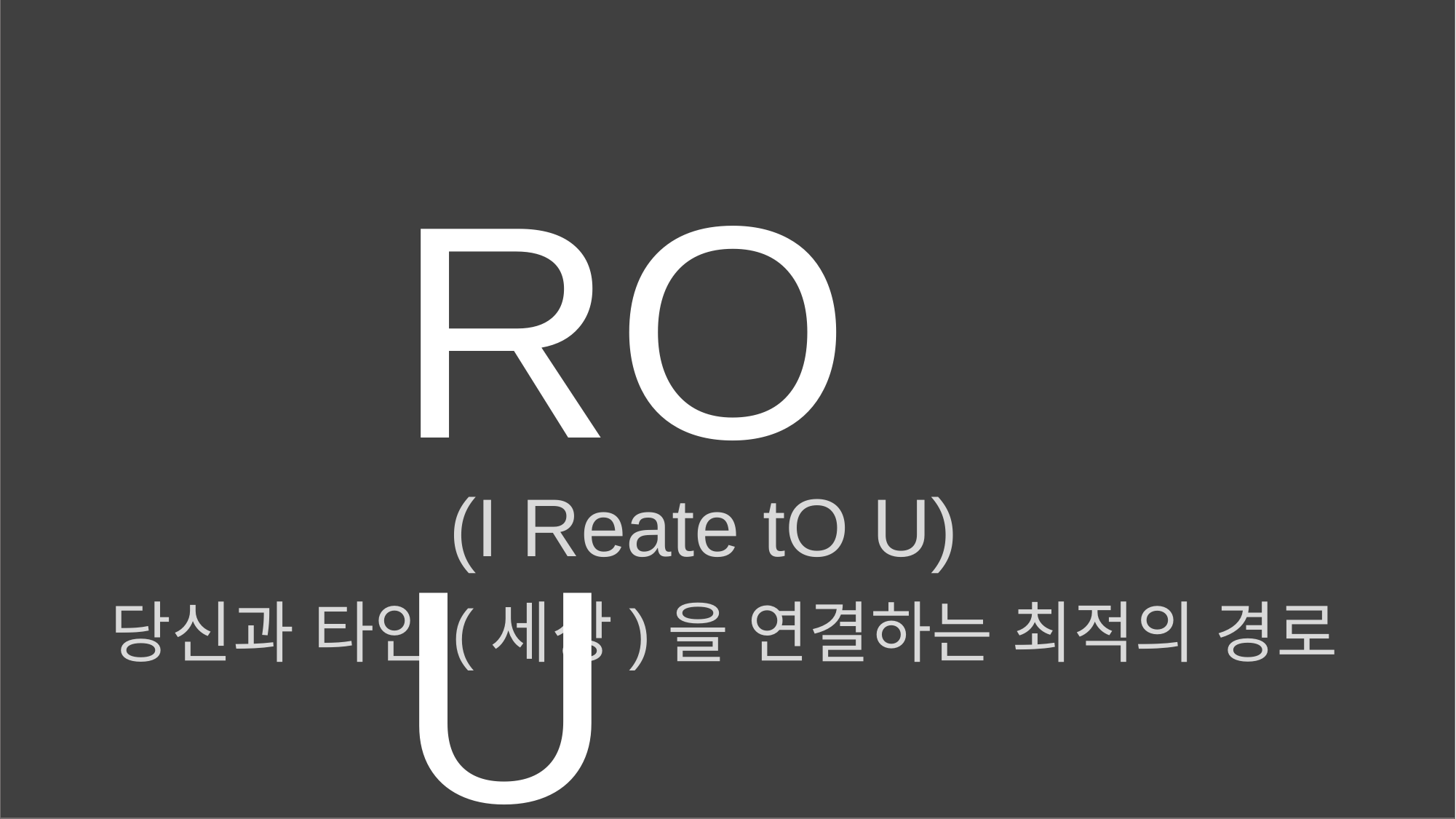

ROU
(I Reate tO U)
당신과 타인(세상)을 연결하는 최적의 경로